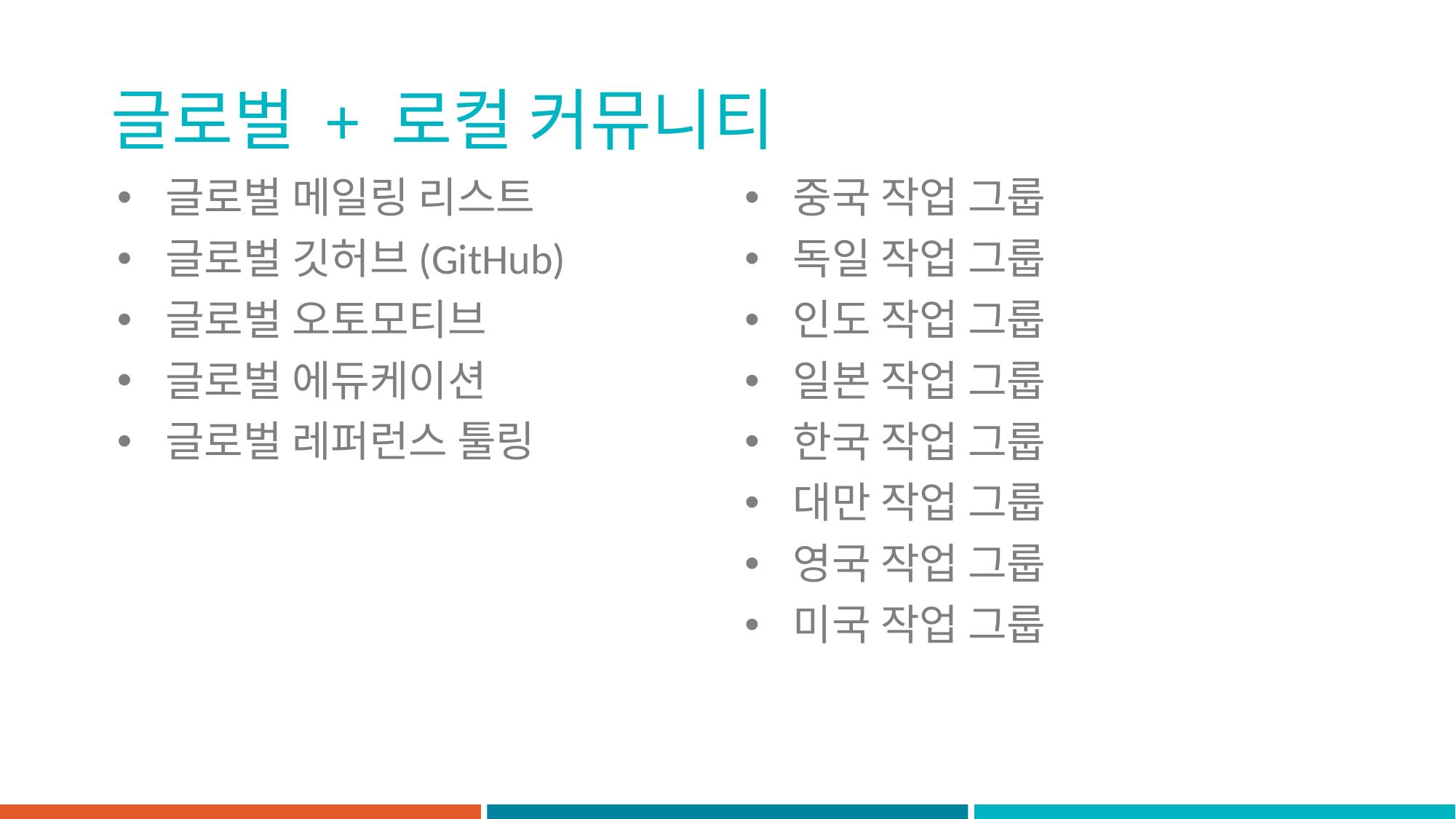

글로벌 + 로컬 커뮤니티
글로벌 메일링 리스트
글로벌 깃허브(GitHub)
글로벌 오토모티브
글로벌 에듀케이션
글로벌 레퍼런스 툴링
중국 작업 그룹
독일 작업 그룹
인도 작업 그룹
일본 작업 그룹
한국 작업 그룹
대만 작업 그룹
영국 작업 그룹
미국 작업 그룹